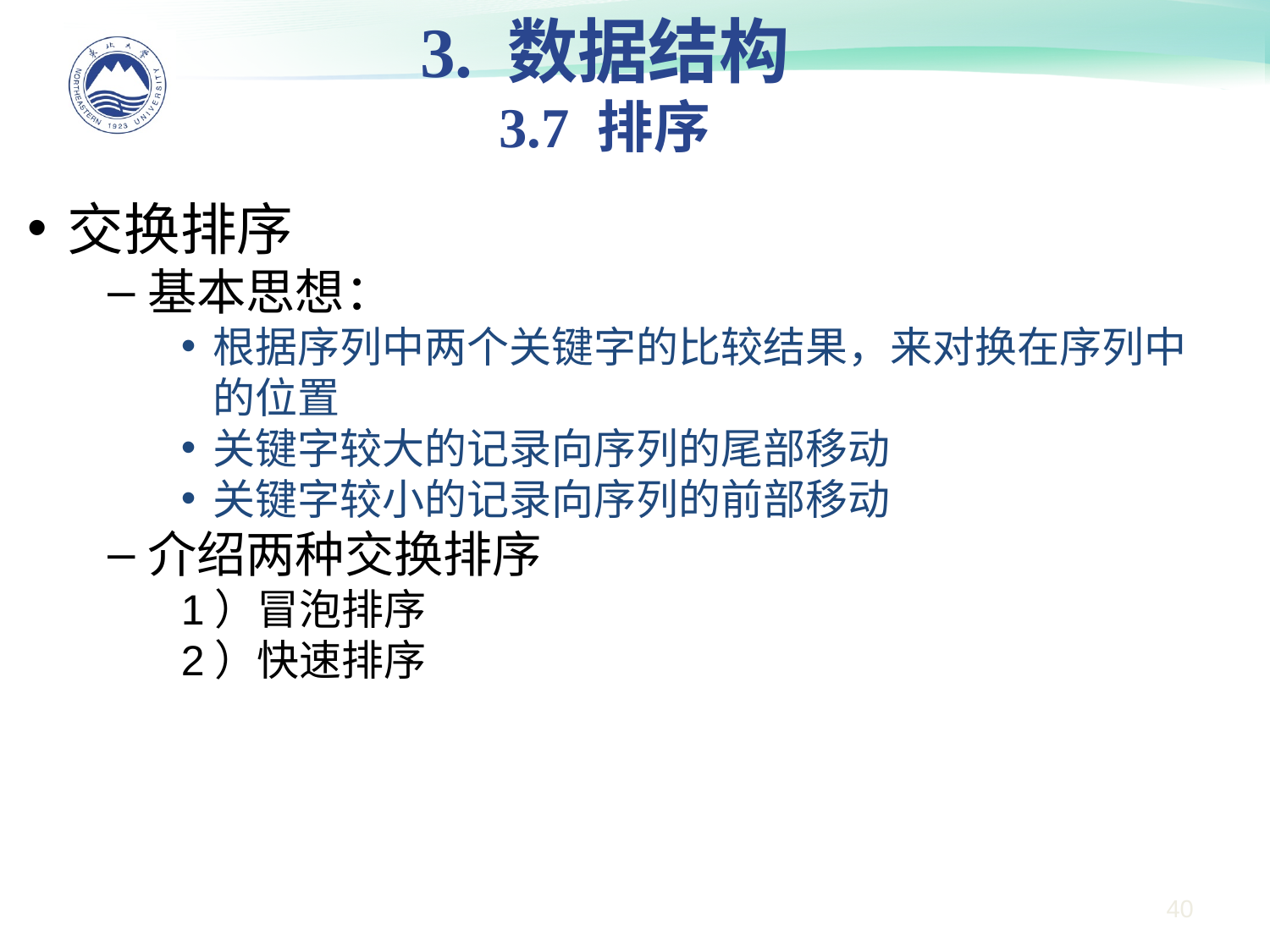

3. 数据结构
3.7 排序
交换排序
基本思想：
根据序列中两个关键字的比较结果，来对换在序列中的位置
关键字较大的记录向序列的尾部移动
关键字较小的记录向序列的前部移动
介绍两种交换排序
1）冒泡排序
2）快速排序
40